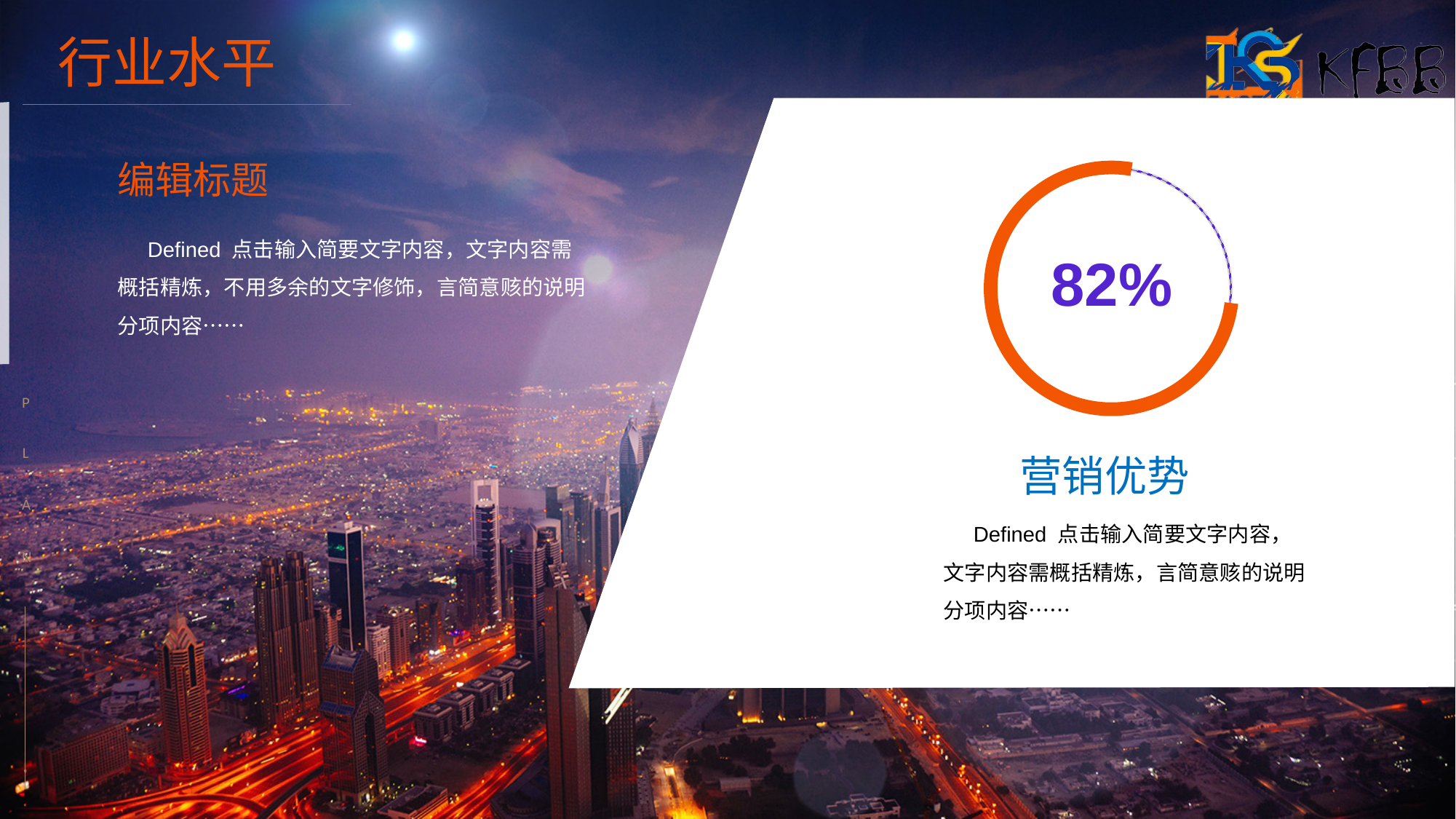

行业水平

编辑标题
     Defined 点击输入简要文字内容，文字内容需概括精炼，不用多余的文字修饰，言简意赅的说明分项内容……

82%
P
 L
A
N
营销优势
     Defined 点击输入简要文字内容，文字内容需概括精炼，言简意赅的说明分项内容……